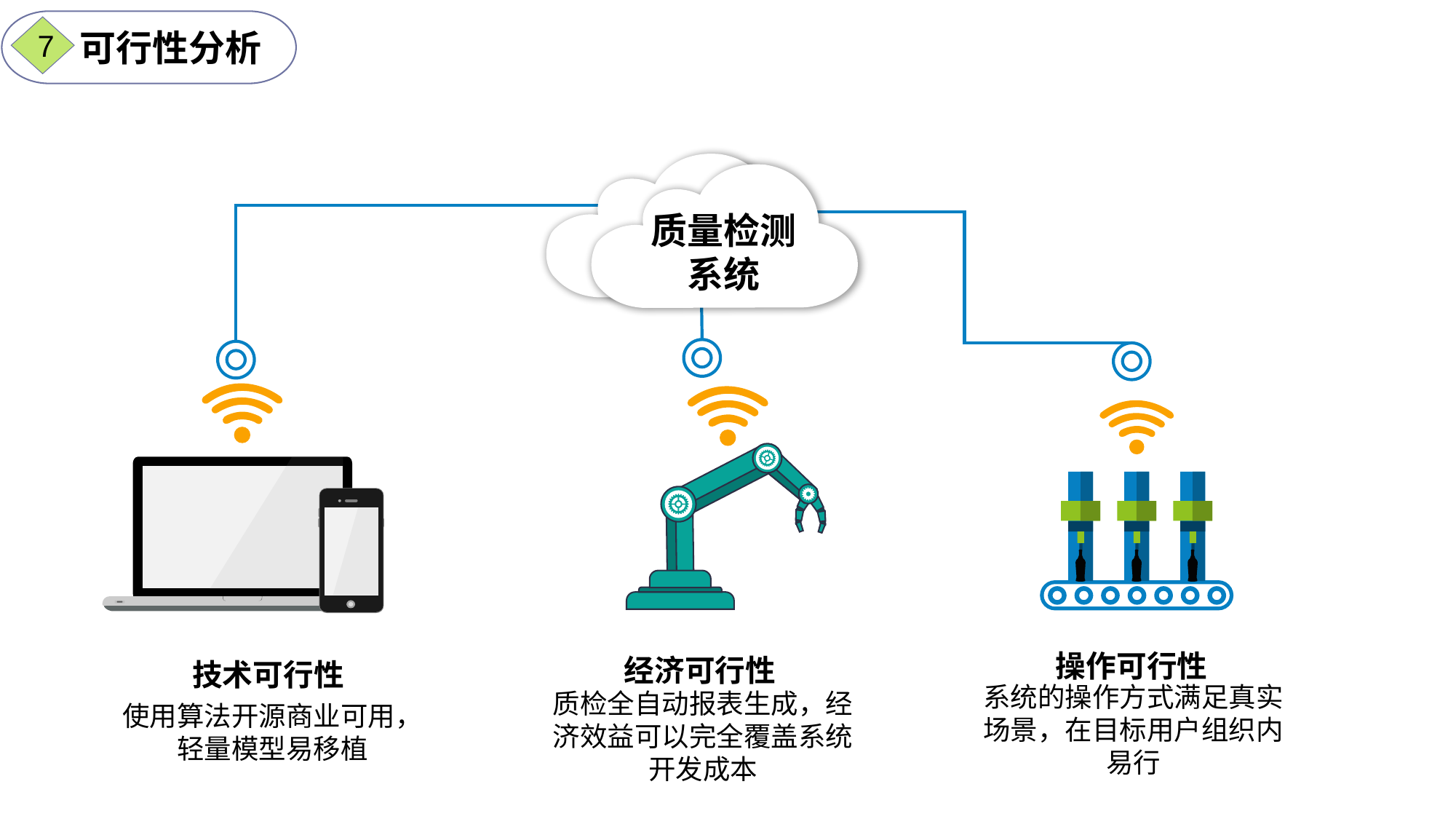

7
可行性分析

质量检测系统

操作可行性
系统的操作方式满足真实场景，在目标用户组织内易行
经济可行性
质检全自动报表生成，经济效益可以完全覆盖系统开发成本
技术可行性
使用算法开源商业可用，轻量模型易移植